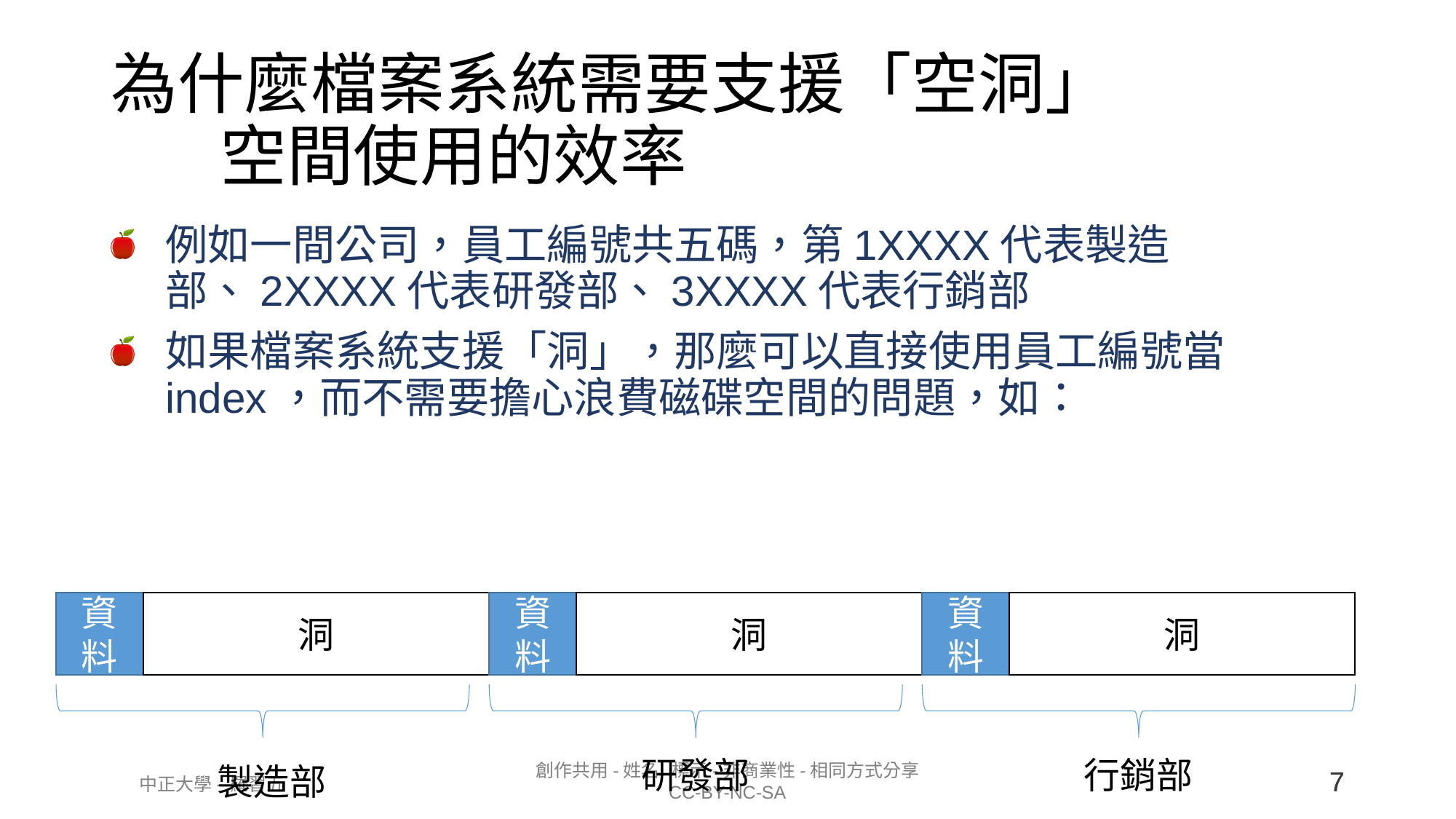

# 為什麼檔案系統需要支援「空洞」 空間使用的效率
例如一間公司，員工編號共五碼，第1XXXX代表製造部、2XXXX代表研發部、3XXXX代表行銷部
如果檔案系統支援「洞」，那麼可以直接使用員工編號當index，而不需要擔心浪費磁碟空間的問題，如：

資料
洞
資料
洞
資料
洞
行銷部
研發部
製造部